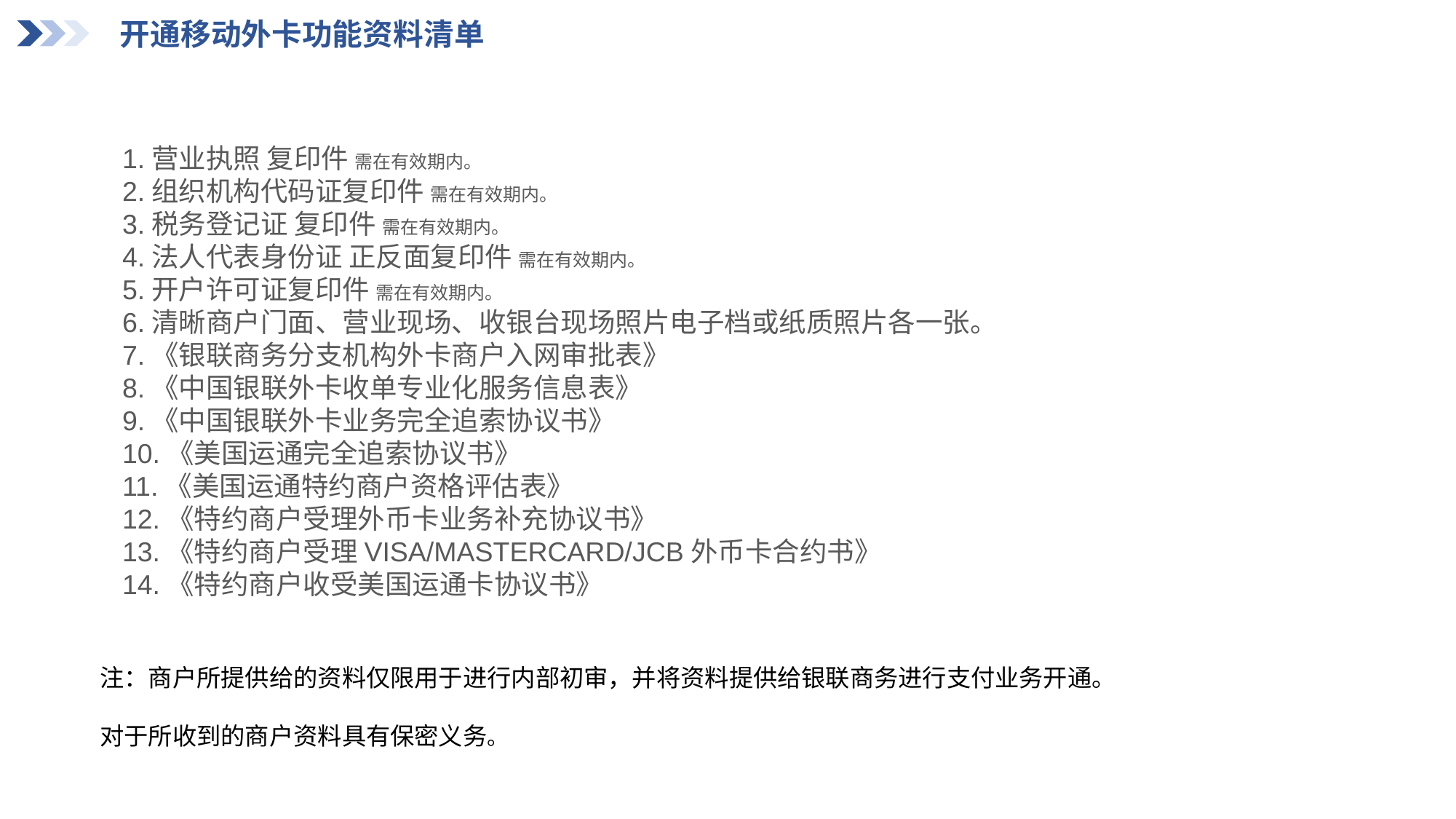

开通移动外卡功能资料清单

1.营业执照 复印件 需在有效期内。
2.组织机构代码证复印件 需在有效期内。
3.税务登记证 复印件 需在有效期内。
4.法人代表身份证 正反面复印件 需在有效期内。
5.开户许可证复印件 需在有效期内。
6.清晰商户门面、营业现场、收银台现场照片电子档或纸质照片各一张。
7.《银联商务分支机构外卡商户入网审批表》
8.《中国银联外卡收单专业化服务信息表》
9.《中国银联外卡业务完全追索协议书》
10.《美国运通完全追索协议书》
11.《美国运通特约商户资格评估表》
12.《特约商户受理外币卡业务补充协议书》
13.《特约商户受理VISA/MASTERCARD/JCB外币卡合约书》
14.《特约商户收受美国运通卡协议书》

注：商户所提供给的资料仅限用于进行内部初审，并将资料提供给银联商务进行支付业务开通。

对于所收到的商户资料具有保密义务。